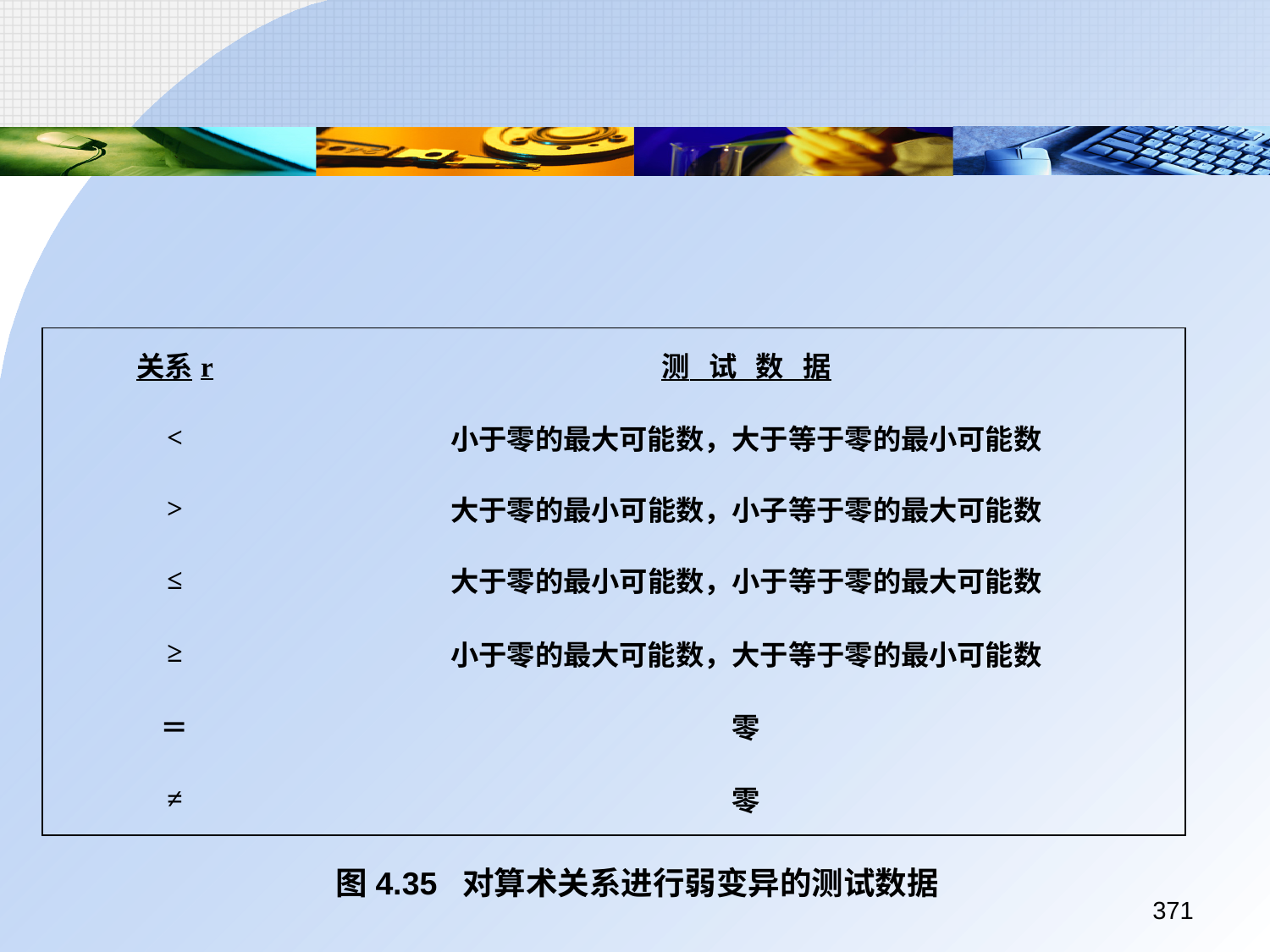

| 关系r | 测 试 数 据 |
| --- | --- |
| < | 小于零的最大可能数，大于等于零的最小可能数 |
| > | 大于零的最小可能数，小子等于零的最大可能数 |
| ≤ | 大于零的最小可能数，小于等于零的最大可能数 |
| ≥ | 小于零的最大可能数，大于等于零的最小可能数 |
| ＝ | 零 |
| ≠ | 零 |
图4.35  对算术关系进行弱变异的测试数据
371